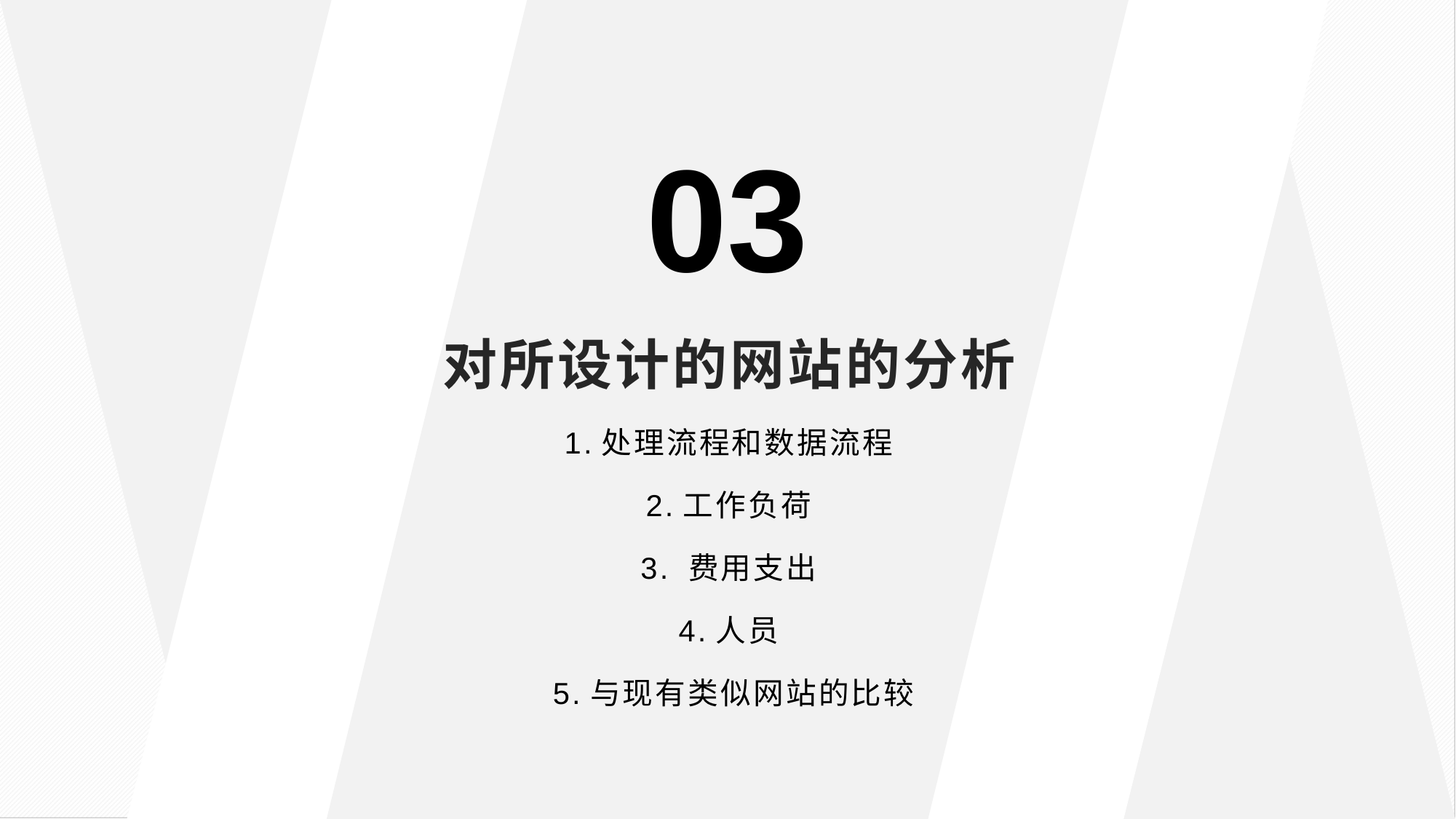

03
# 对所设计的网站的分析
1.处理流程和数据流程
2.工作负荷
3. 费用支出
4.人员
    5.与现有类似网站的比较